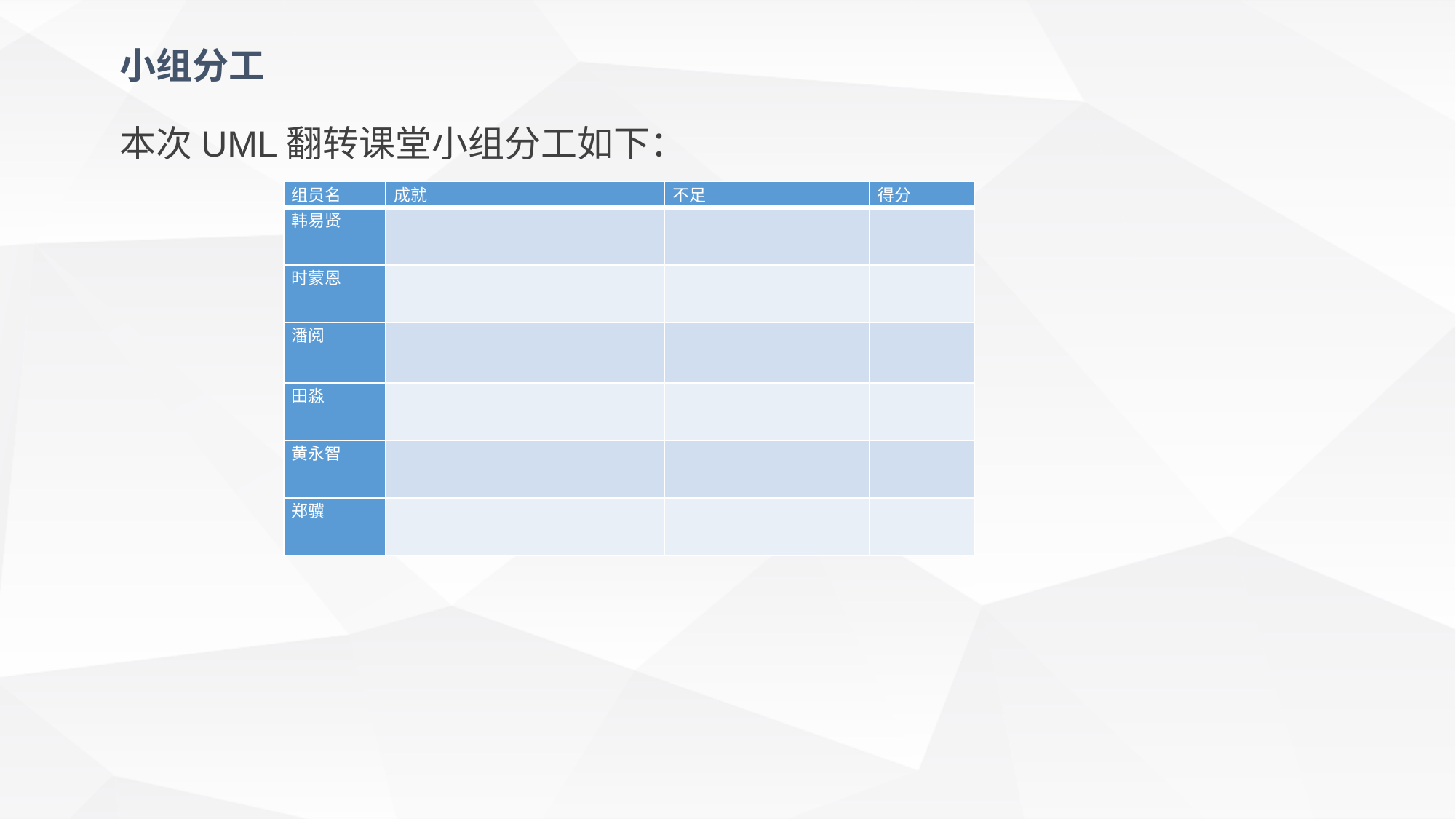

小组分工
本次UML翻转课堂小组分工如下：

| 组员名 | 成就 | 不足 | 得分 |
| --- | --- | --- | --- |
| 韩易贤 |  |  |  |
| 时蒙恩 |  |  |  |
| 潘阅 |  |  |  |
| 田淼 |  |  |  |
| 黄永智 |  |  |  |
| 郑骥 |  |  |  |